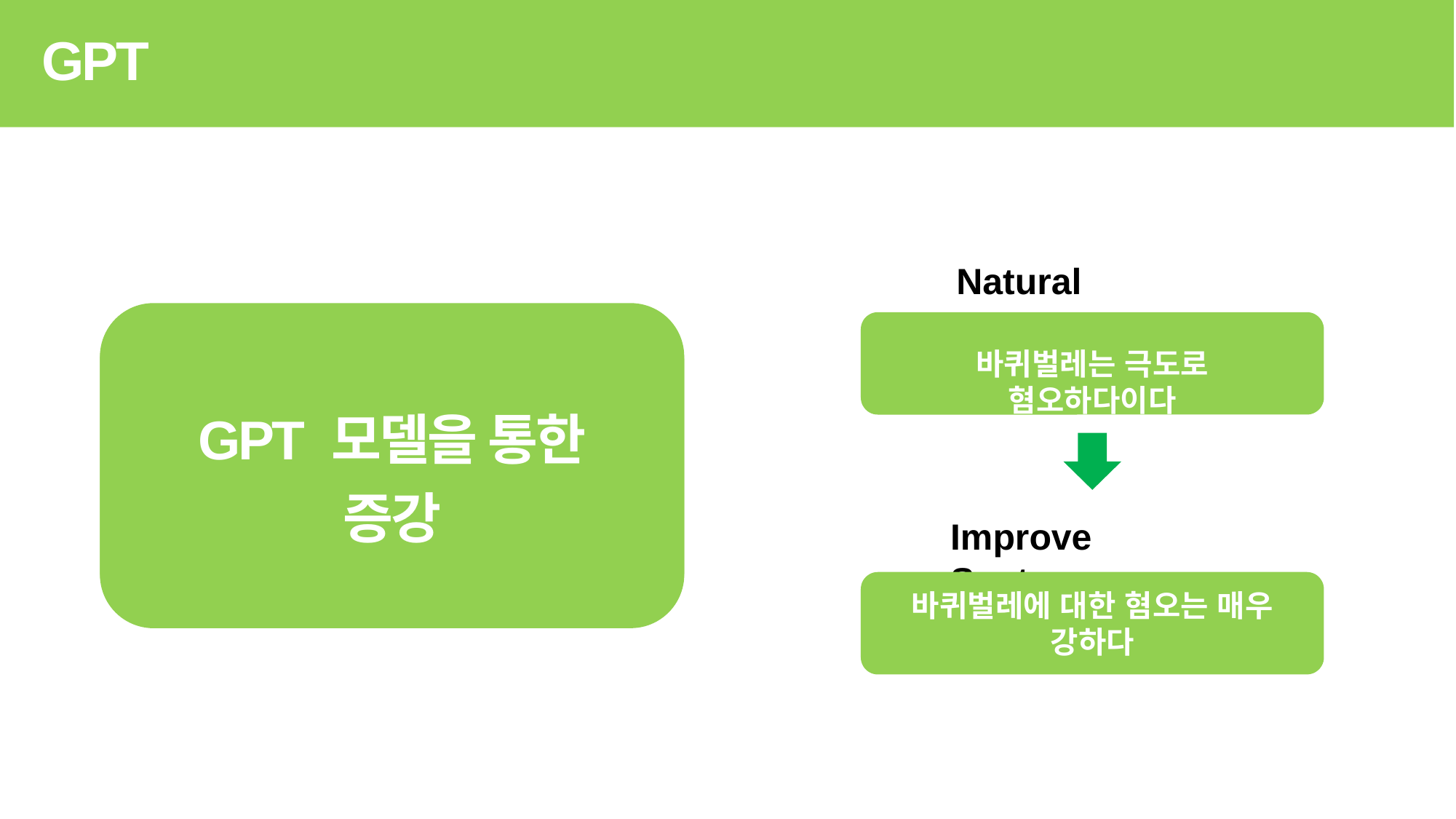

GPT
Natural Sentence

바퀴벌레는 극도로 혐오하다이다

GPT 모델을 통한
증강

Improve Sentence

바퀴벌레에 대한 혐오는 매우 강하다